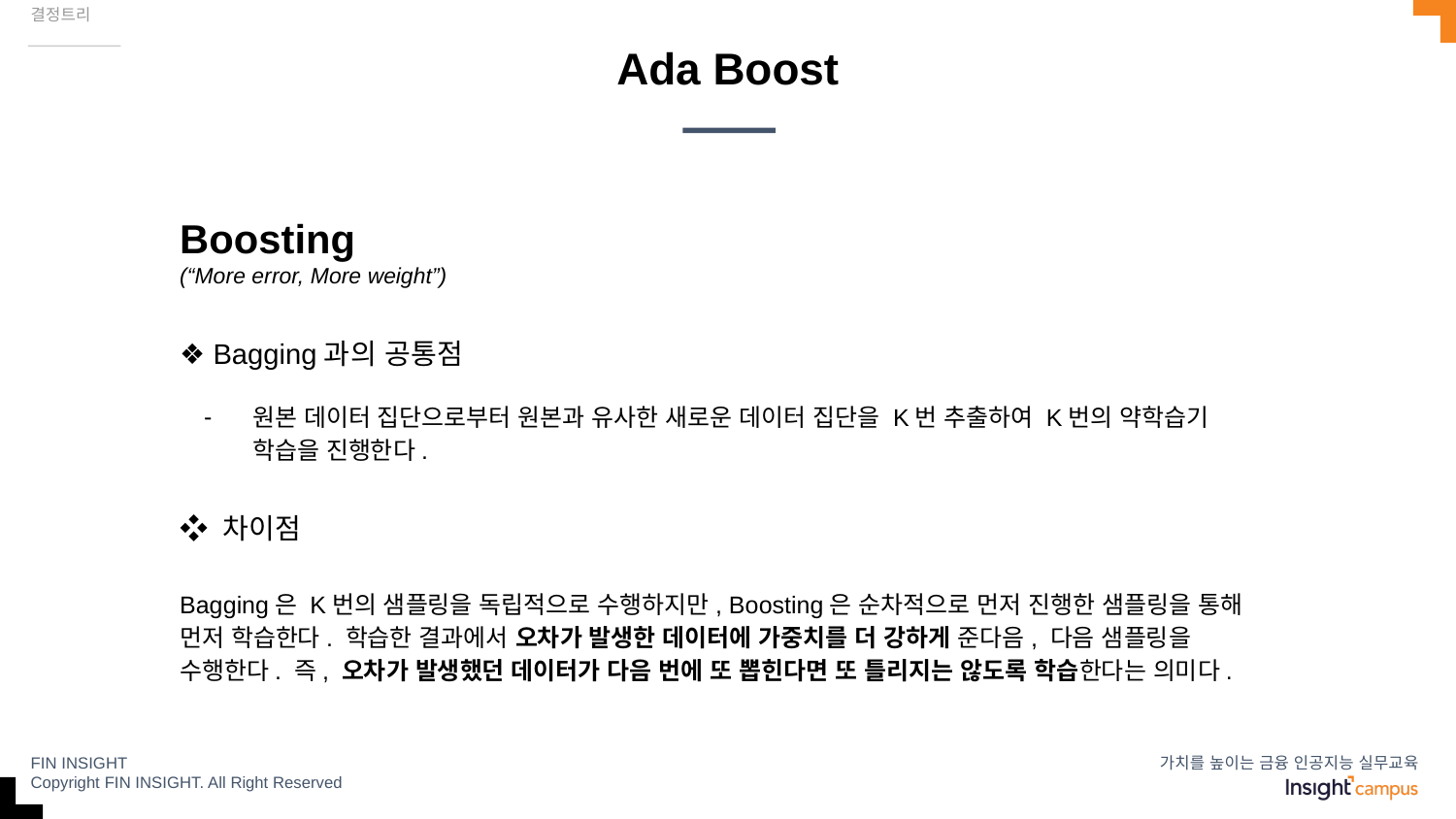

결정트리
# Ada Boost
Boosting
(“More error, More weight”)

❖ Bagging과의 공통점
원본 데이터 집단으로부터 원본과 유사한 새로운 데이터 집단을 K번 추출하여 K번의 약학습기 학습을 진행한다.
❖ 차이점
Bagging은 K번의 샘플링을 독립적으로 수행하지만, Boosting은 순차적으로 먼저 진행한 샘플링을 통해 먼저 학습한다. 학습한 결과에서 오차가 발생한 데이터에 가중치를 더 강하게 준다음, 다음 샘플링을 수행한다. 즉, 오차가 발생했던 데이터가 다음 번에 또 뽑힌다면 또 틀리지는 않도록 학습한다는 의미다.